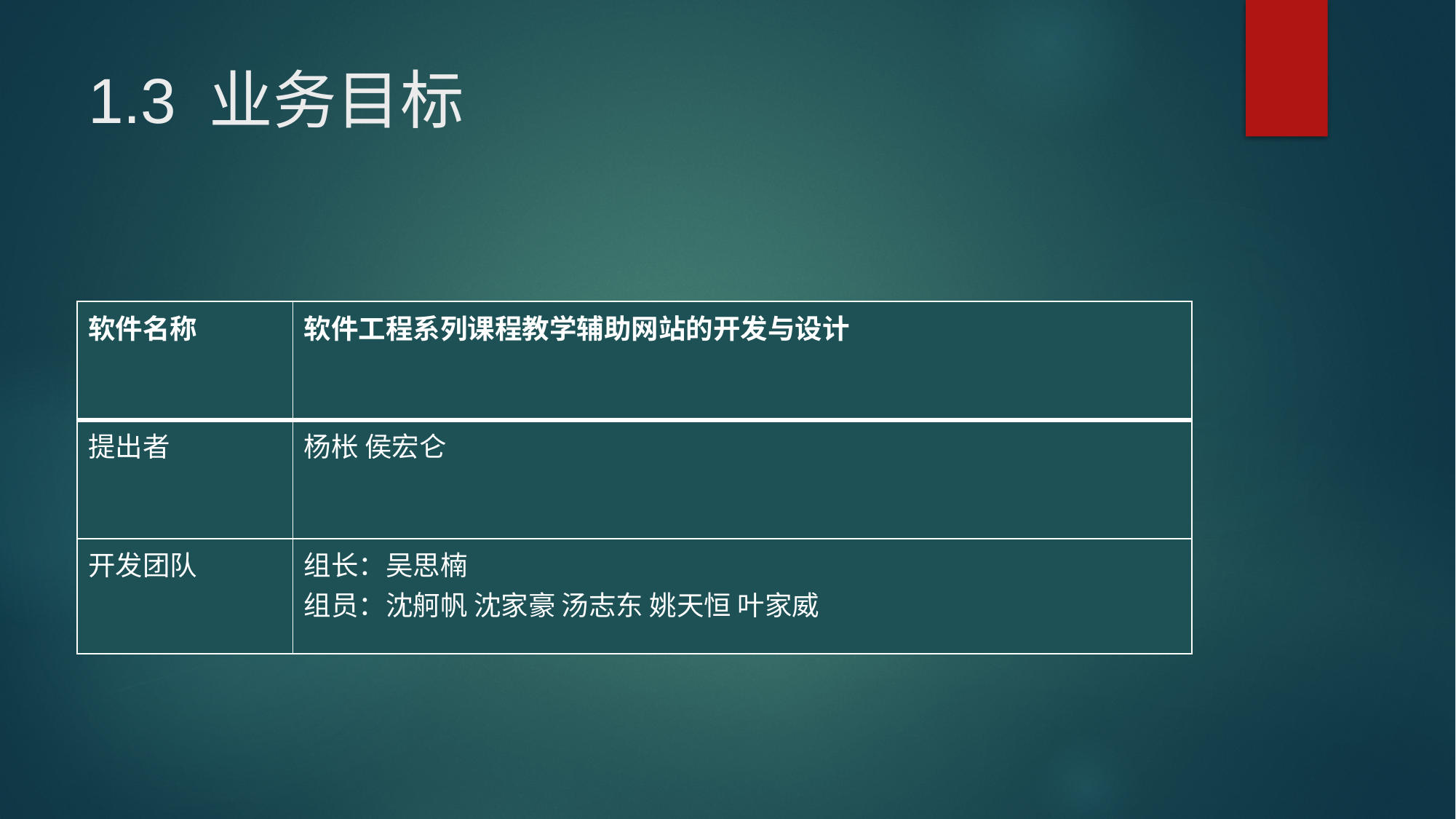

# 1.3 业务目标
| 软件名称 | 软件工程系列课程教学辅助网站的开发与设计 |
| --- | --- |
| 提出者 | 杨枨 侯宏仑 |
| 开发团队 | 组长：吴思楠 组员：沈舸帆 沈家豪 汤志东 姚天恒 叶家威 |